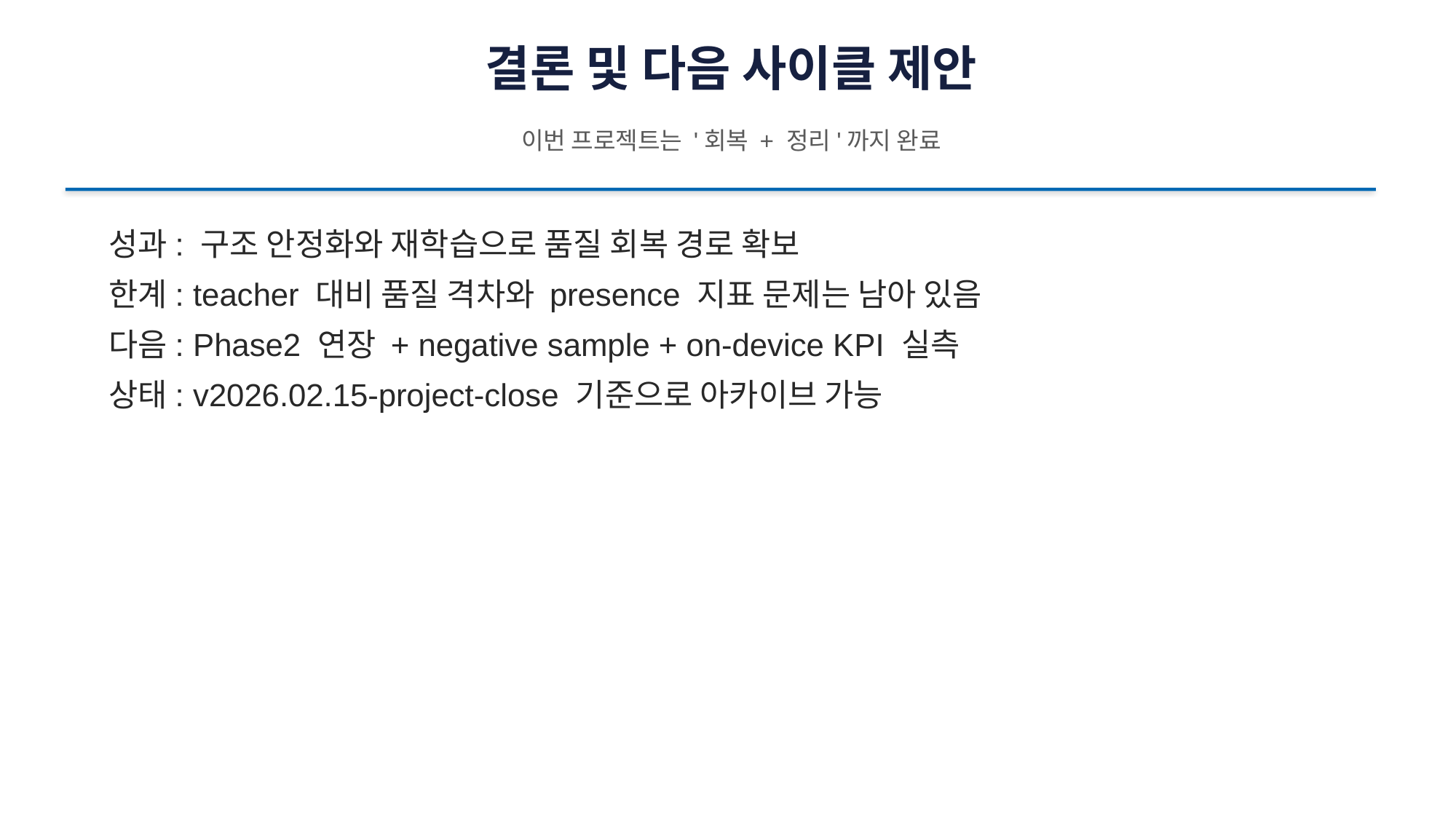

결론 및 다음 사이클 제안
이번 프로젝트는 '회복 + 정리'까지 완료

성과: 구조 안정화와 재학습으로 품질 회복 경로 확보
한계: teacher 대비 품질 격차와 presence 지표 문제는 남아 있음
다음: Phase2 연장 + negative sample + on-device KPI 실측
상태: v2026.02.15-project-close 기준으로 아카이브 가능